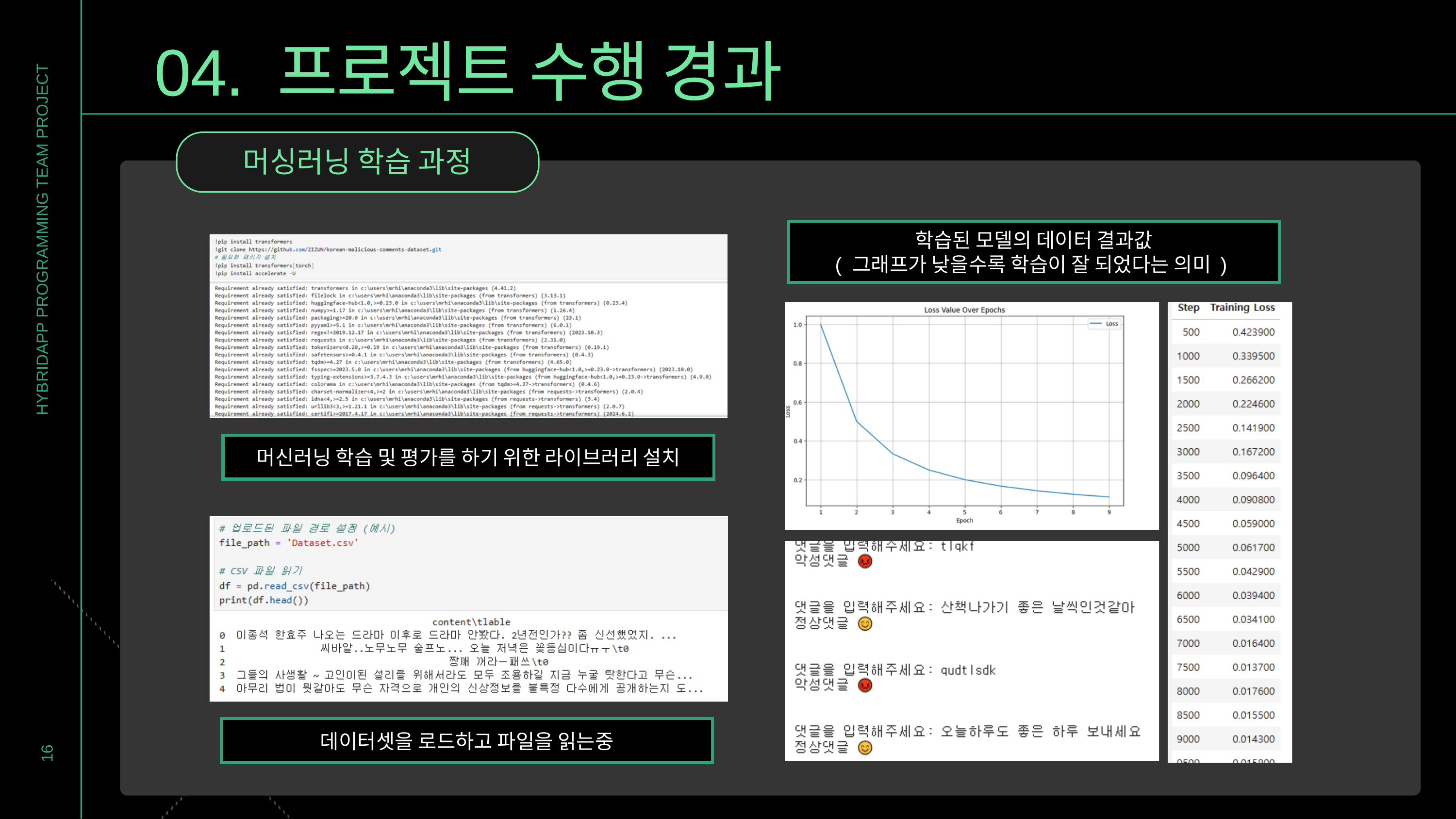

04. 프로젝트 수행 경과
04. 프로젝트 수행 경

머싱러닝 학습 과정

학습된 모델의 데이터 결과값
( 그래프가 낮을수록 학습이 잘 되었다는 의미 )

HYBRIDAPP PROGRAMMING TEAM PROJECT

머신러닝 학습 및 평가를 하기 위한 라이브러리 설치

16

데이터셋을 로드하고 파일을 읽는중